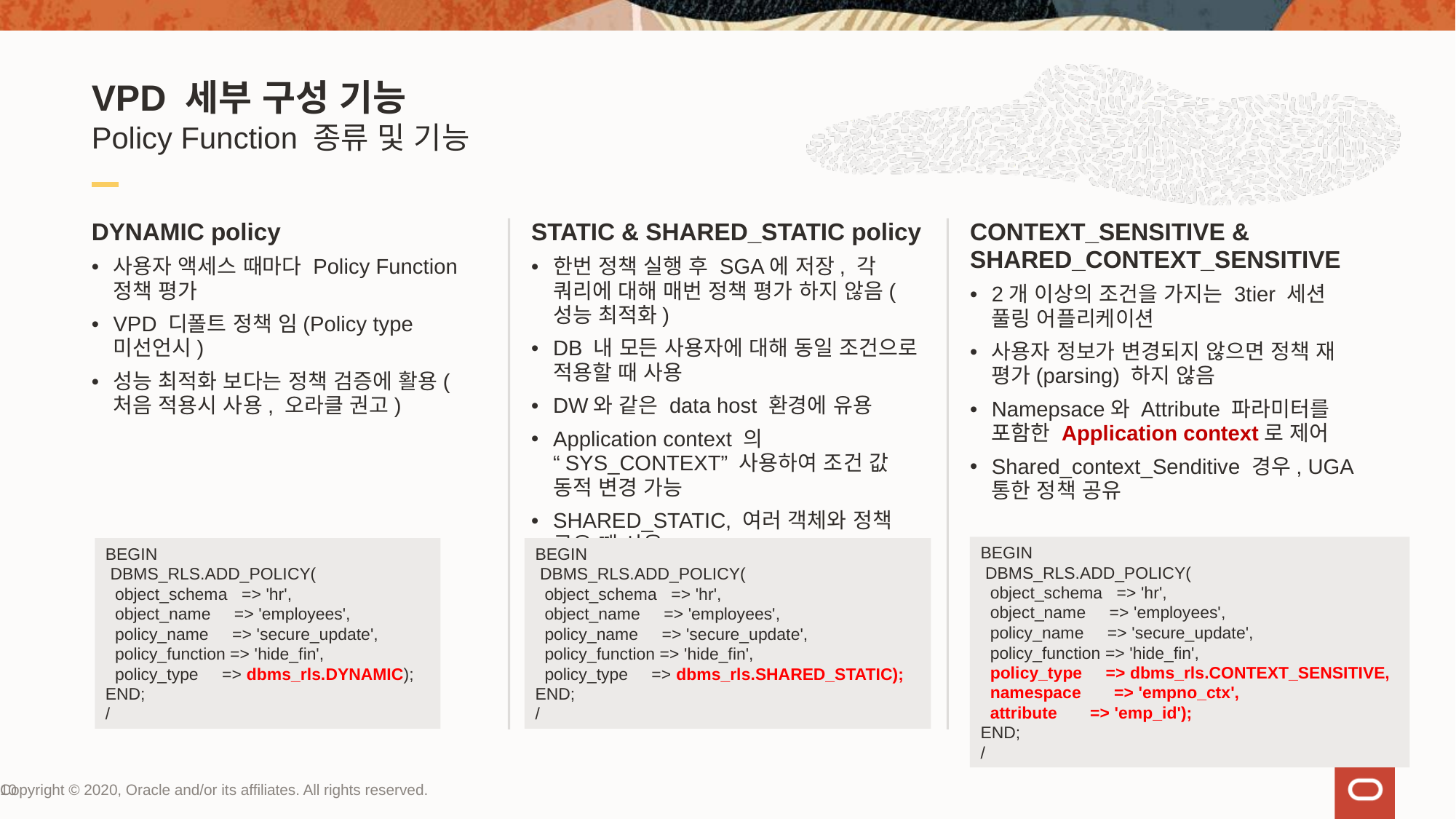

# VPD 세부 구성 기능
Policy Function 종류 및 기능
DYNAMIC policy
사용자 액세스 때마다 Policy Function 정책 평가
VPD 디폴트 정책 임(Policy type 미선언시)
성능 최적화 보다는 정책 검증에 활용(처음 적용시 사용, 오라클 권고)

STATIC & SHARED_STATIC policy
한번 정책 실행 후 SGA에 저장, 각 쿼리에 대해 매번 정책 평가 하지 않음(성능 최적화)
DB 내 모든 사용자에 대해 동일 조건으로 적용할 때 사용
DW와 같은 data host 환경에 유용
Application context 의 “SYS_CONTEXT” 사용하여 조건 값 동적 변경 가능
SHARED_STATIC, 여러 객체와 정책 공유 때 사용

CONTEXT_SENSITIVE &   SHARED_CONTEXT_SENSITIVE
2개 이상의 조건을 가지는 3tier 세션 풀링 어플리케이션
사용자 정보가 변경되지 않으면 정책 재 평가(parsing) 하지 않음
Namepsace와 Attribute 파라미터를 포함한 Application context로 제어
Shared_context_Senditive 경우, UGA 통한 정책 공유

BEGIN
 DBMS_RLS.ADD_POLICY(
  object_schema   => 'hr',
  object_name     => 'employees',
  policy_name     => 'secure_update',
  policy_function => 'hide_fin',
  policy_type     => dbms_rls.CONTEXT_SENSITIVE,
  namespace       => 'empno_ctx',
  attribute       => 'emp_id');
END;
/
BEGIN
 DBMS_RLS.ADD_POLICY(
  object_schema   => 'hr',
  object_name     => 'employees',
  policy_name     => 'secure_update',
  policy_function => 'hide_fin',
  policy_type     => dbms_rls.DYNAMIC);
END;
/
BEGIN
 DBMS_RLS.ADD_POLICY(
  object_schema   => 'hr',
  object_name     => 'employees',
  policy_name     => 'secure_update',
  policy_function => 'hide_fin',
  policy_type     => dbms_rls.SHARED_STATIC);
END;
/
10
Copyright © 2020, Oracle and/or its affiliates. All rights reserved.